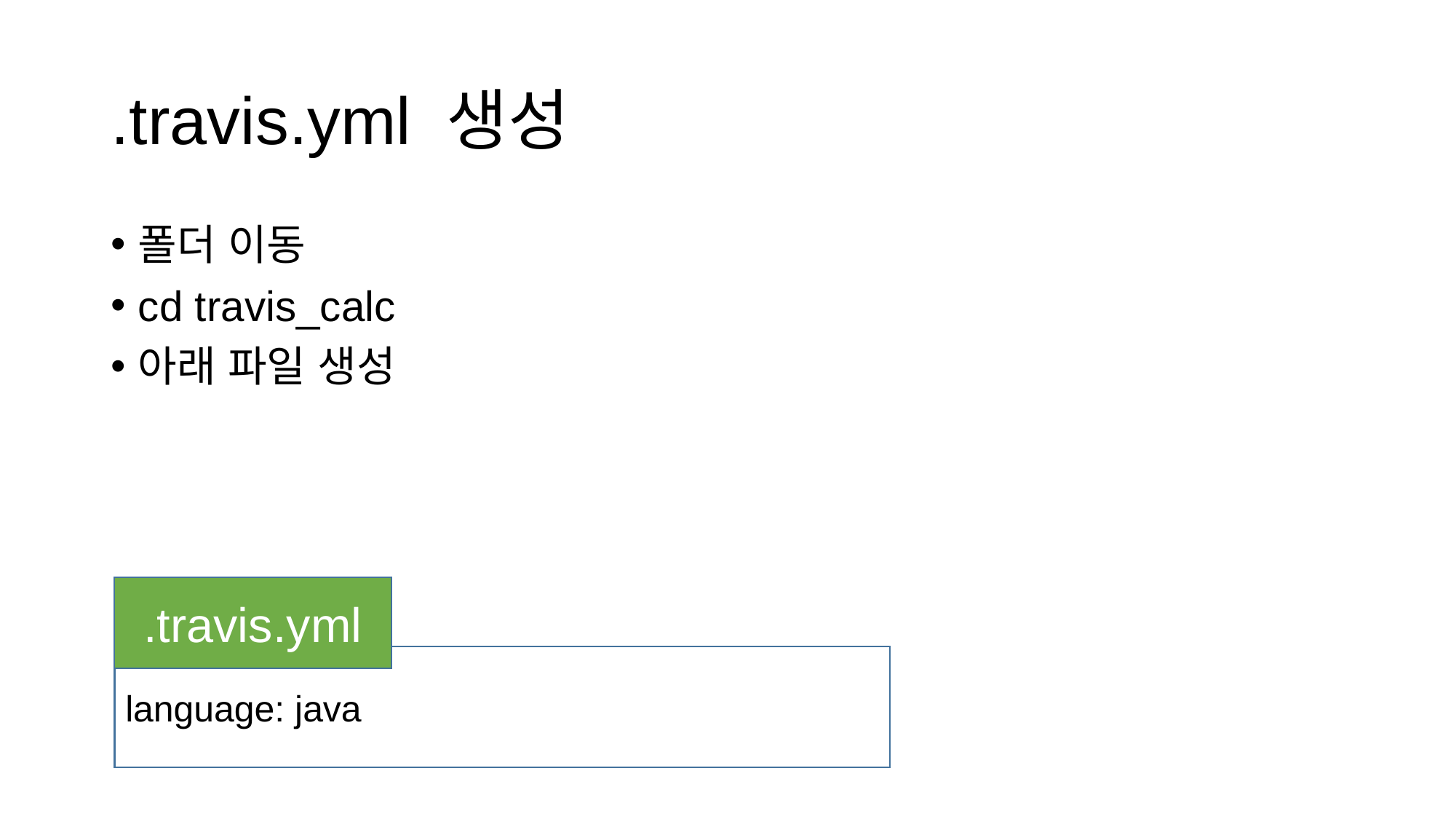

# .travis.yml 생성
폴더 이동
cd travis_calc
아래 파일 생성

.travis.yml

language: java